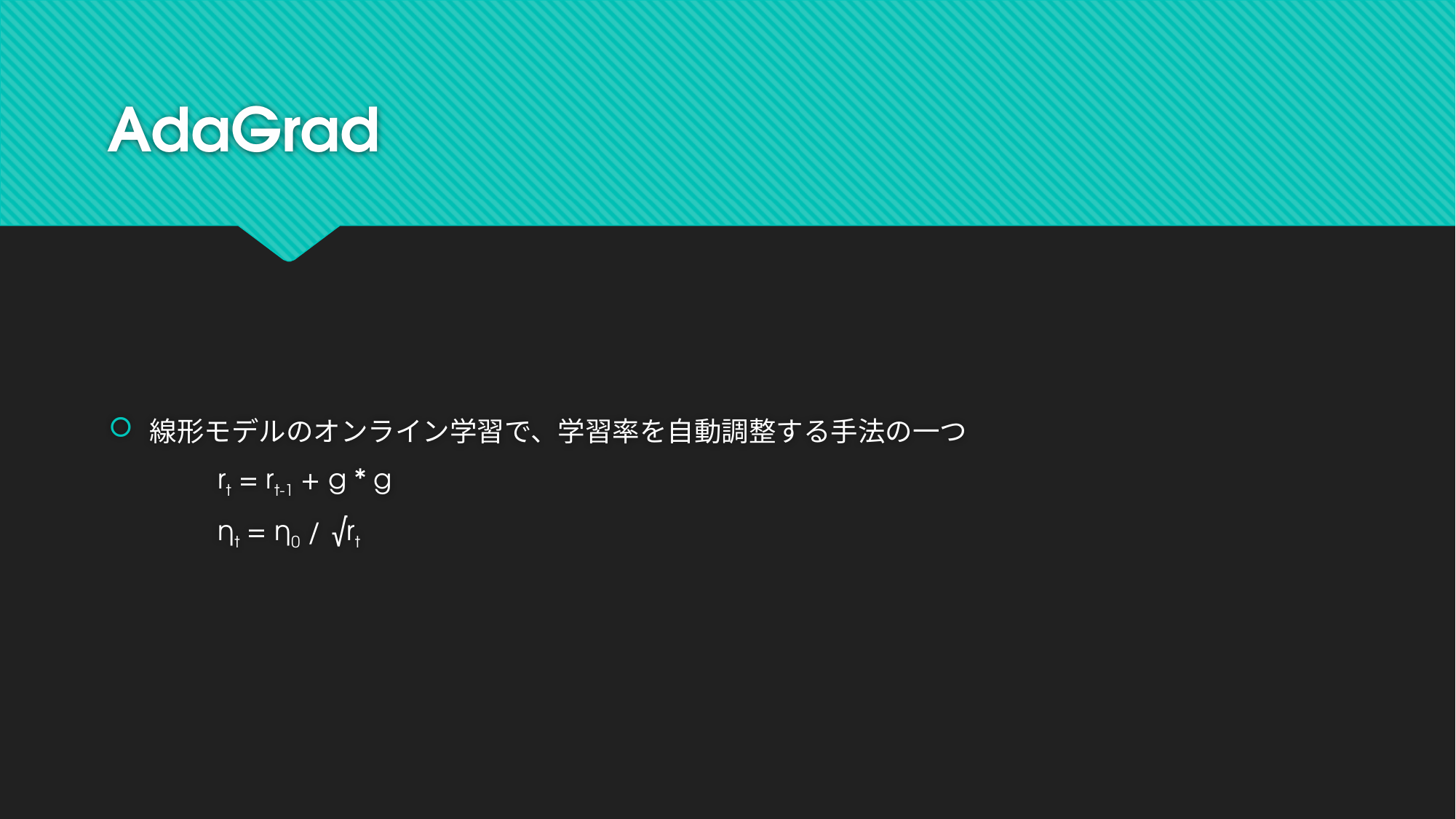

# AdaGrad
線形モデルのオンライン学習で、学習率を自動調整する手法の一つ
	rt = rt-1 + g * g
	ηt = η0 / √rt